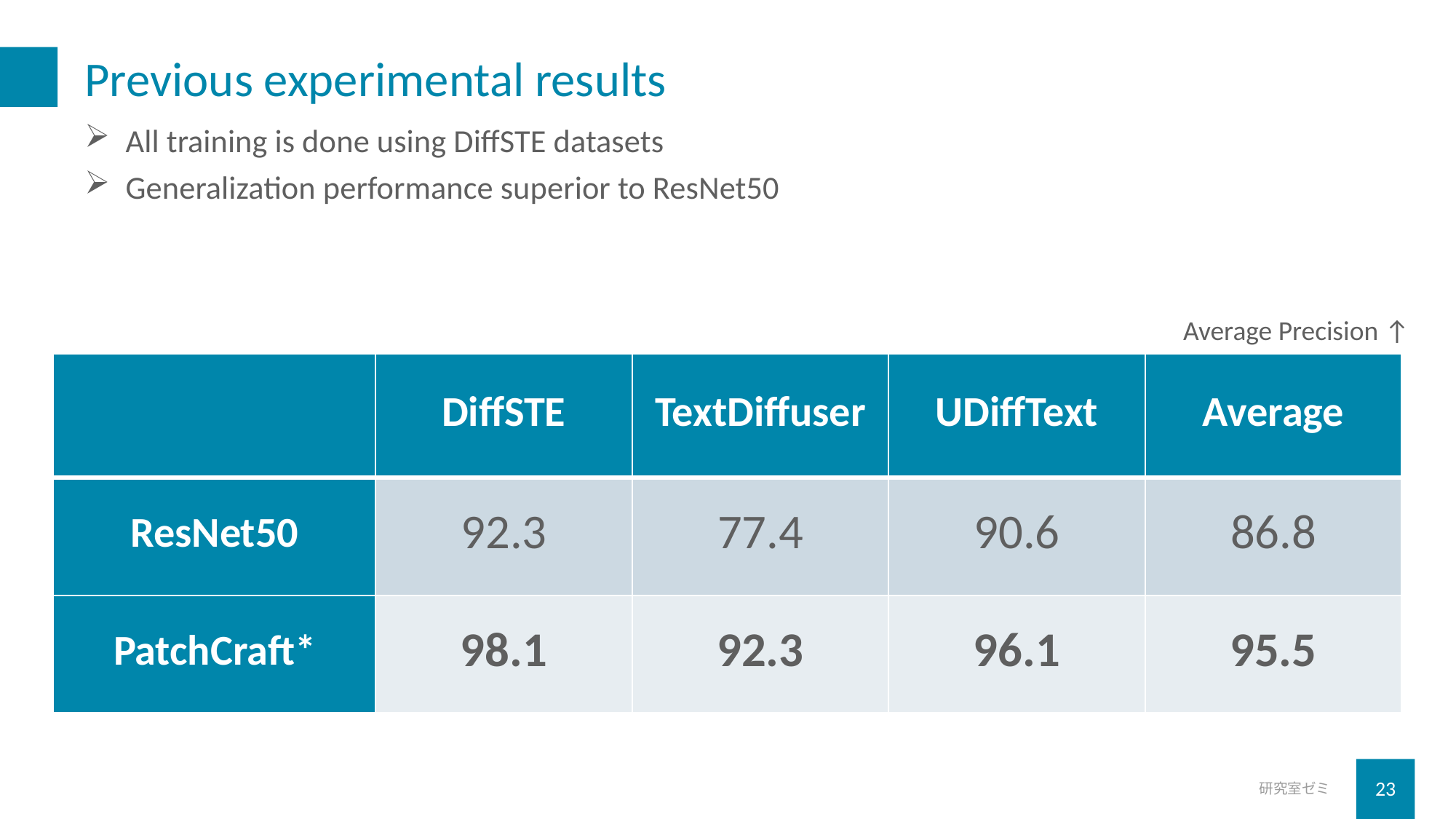

# Previous experimental results
All training is done using DiffSTE datasets
Generalization performance superior to ResNet50
Average Precision ↑
|  | DiffSTE | TextDiffuser | UDiffText | Average |
| --- | --- | --- | --- | --- |
| ResNet50 | 92.3 | 77.4 | 90.6 | 86.8 |
| PatchCraft\* | 98.1 | 92.3 | 96.1 | 95.5 |
研究室ゼミ
23